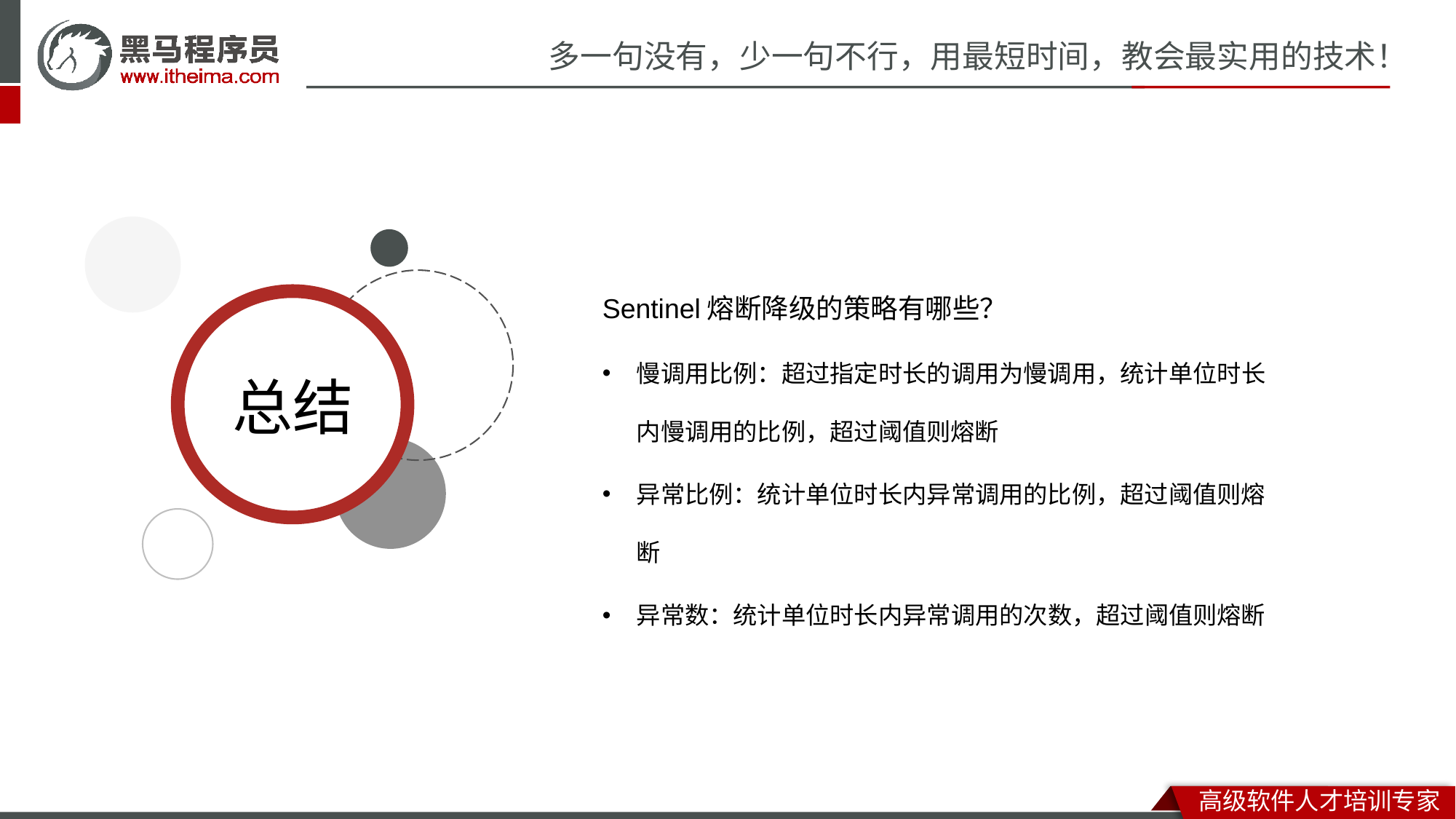

Sentinel熔断降级的策略有哪些？
慢调用比例：超过指定时长的调用为慢调用，统计单位时长内慢调用的比例，超过阈值则熔断
异常比例：统计单位时长内异常调用的比例，超过阈值则熔断
异常数：统计单位时长内异常调用的次数，超过阈值则熔断